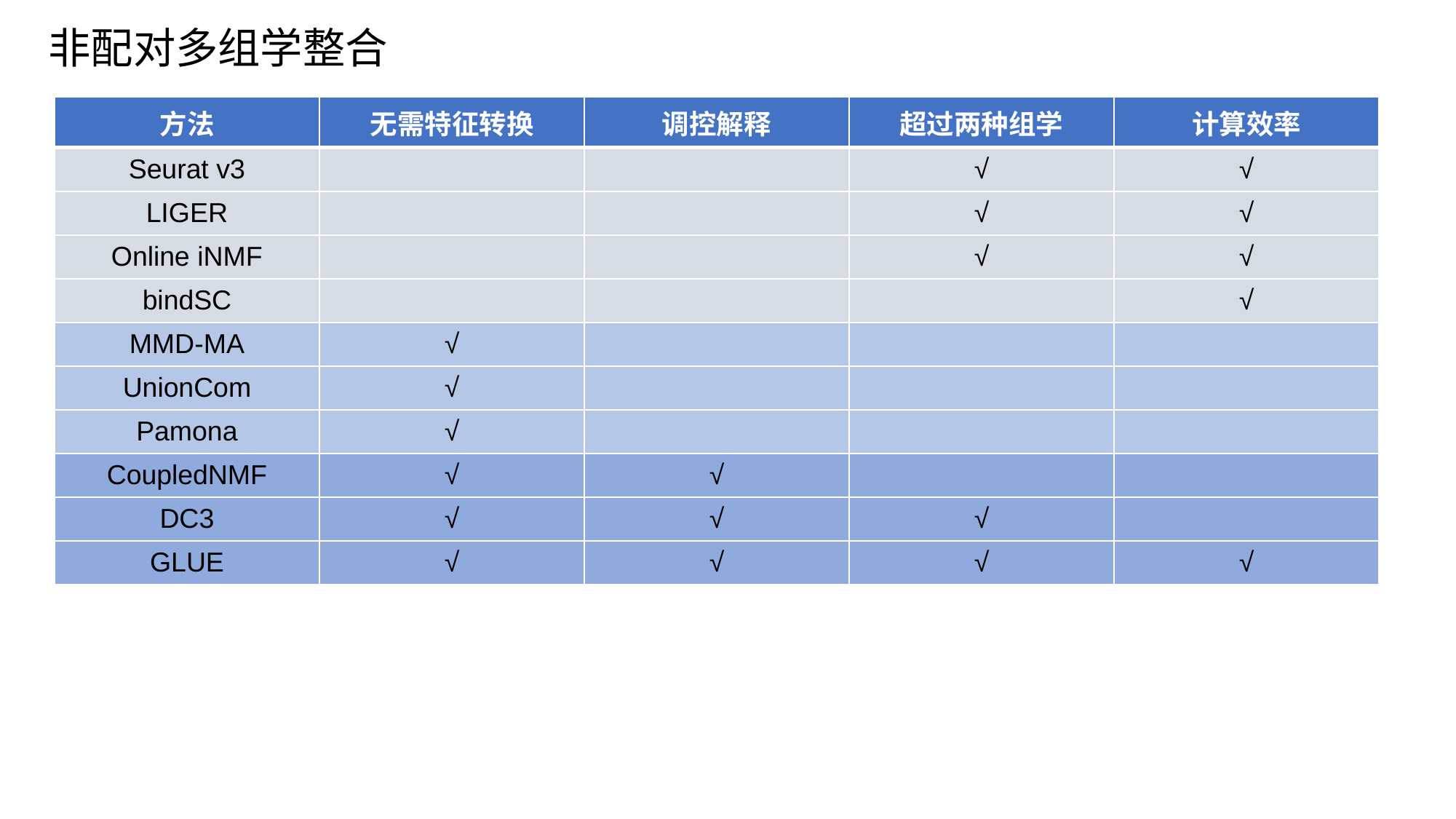

非配对多组学整合
| 方法 | 无需特征转换 | 调控解释 | 超过两种组学 | 计算效率 |
| --- | --- | --- | --- | --- |
| Seurat v3 |  |  | √ | √ |
| LIGER |  |  | √ | √ |
| Online iNMF |  |  | √ | √ |
| bindSC |  |  |  | √ |
| MMD-MA | √ |  |  |  |
| UnionCom | √ |  |  |  |
| Pamona | √ |  |  |  |
| CoupledNMF | √ | √ |  |  |
| DC3 | √ | √ | √ |  |
| GLUE | √ | √ | √ | √ |